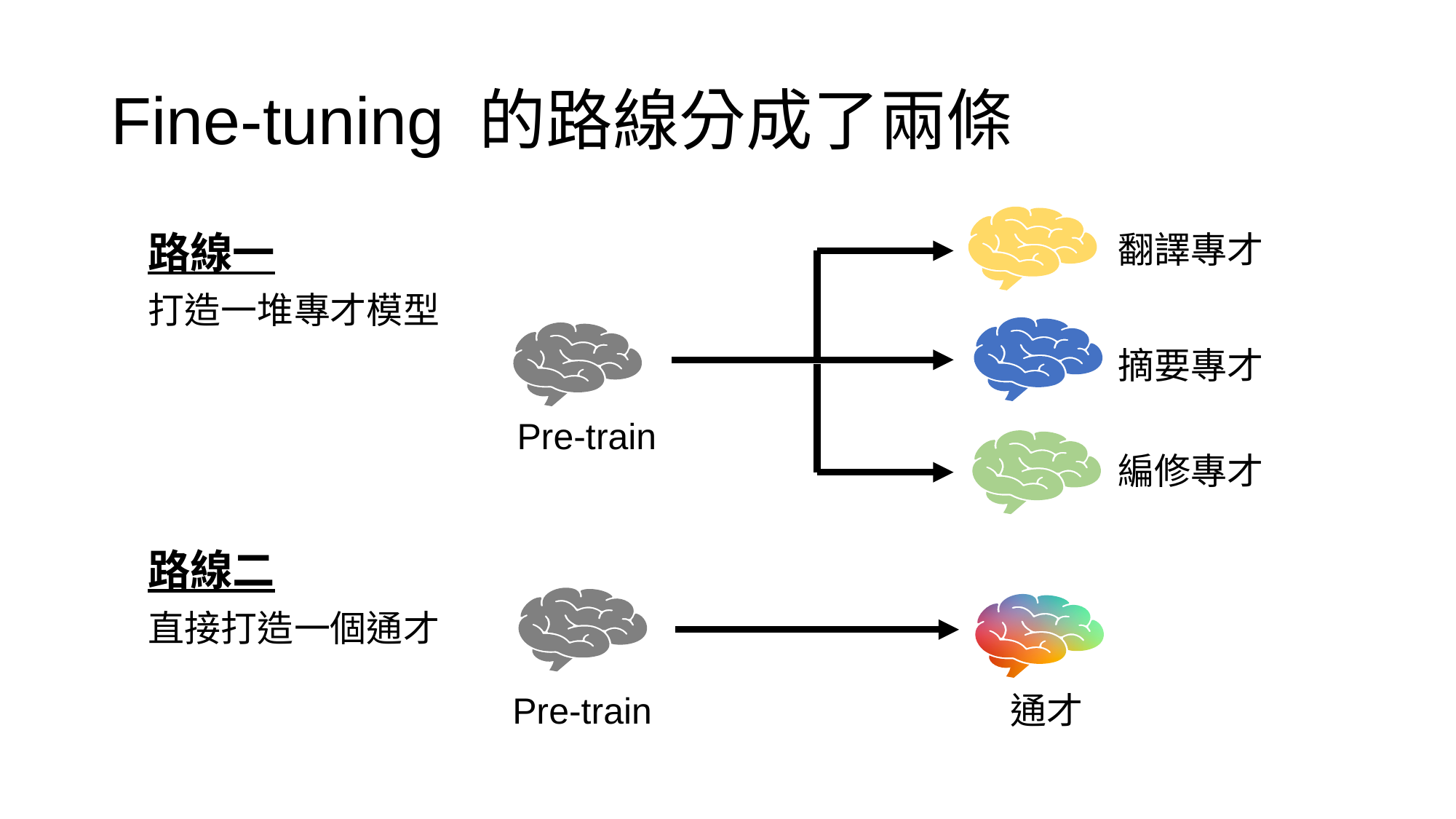

# Fine-tuning 的路線分成了兩條

路線一
翻譯專才
打造一堆專才模型

摘要專才
Pre-train

編修專才
路線二

直接打造一個通才
Pre-train
通才